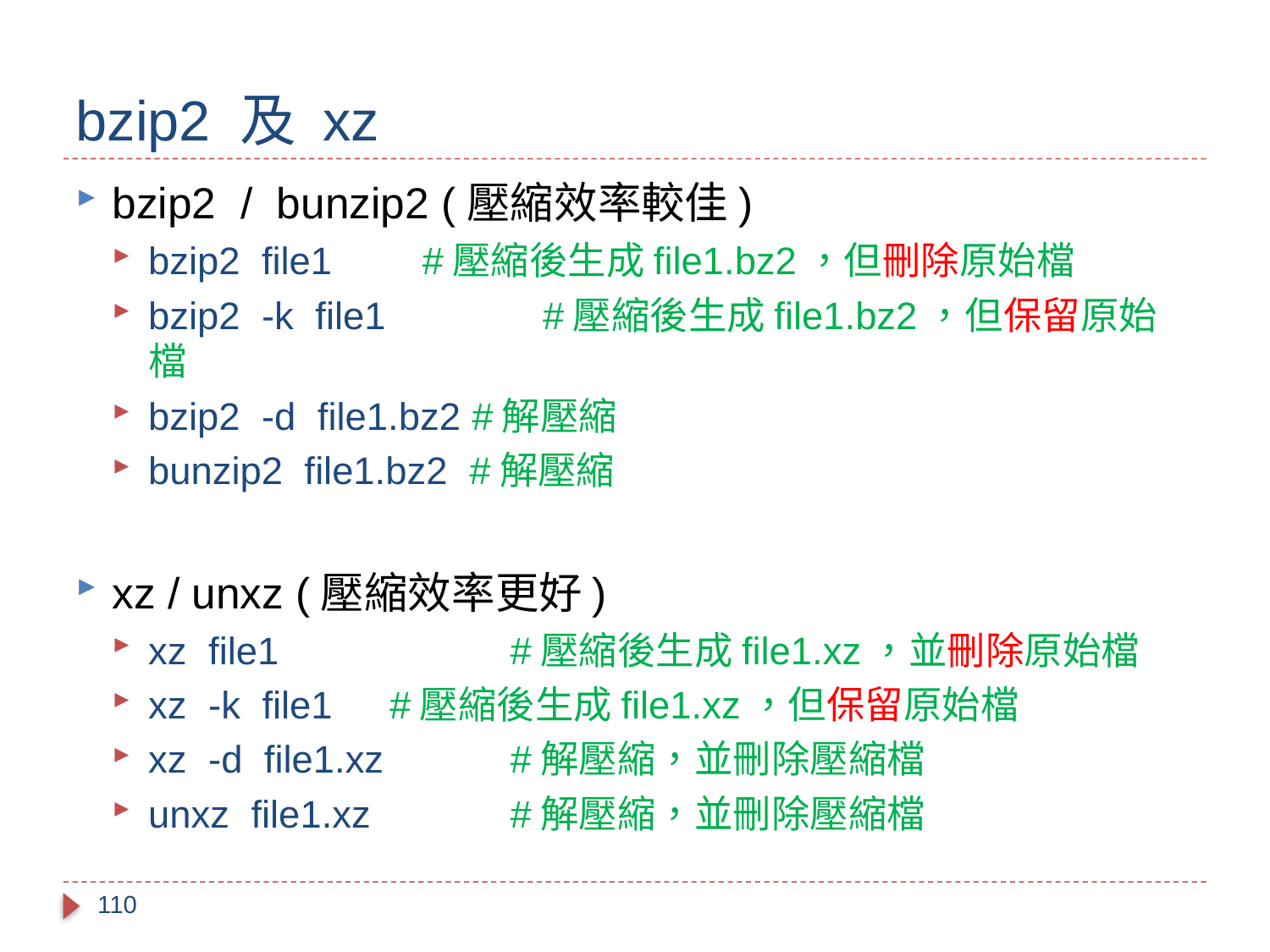

# bzip2 及 xz
bzip2  /  bunzip2 (壓縮效率較佳)
bzip2  file1  	   #壓縮後生成file1.bz2，但刪除原始檔
bzip2  -k  file1   	   #壓縮後生成file1.bz2，但保留原始檔
bzip2  -d  file1.bz2 #解壓縮
bunzip2  file1.bz2  #解壓縮

xz / unxz (壓縮效率更好)
xz  file1	    	#壓縮後生成file1.xz，並刪除原始檔
xz  -k  file1   	#壓縮後生成file1.xz，但保留原始檔
xz  -d  file1.xz  	#解壓縮，並刪除壓縮檔
unxz  file1.xz    	#解壓縮，並刪除壓縮檔
110